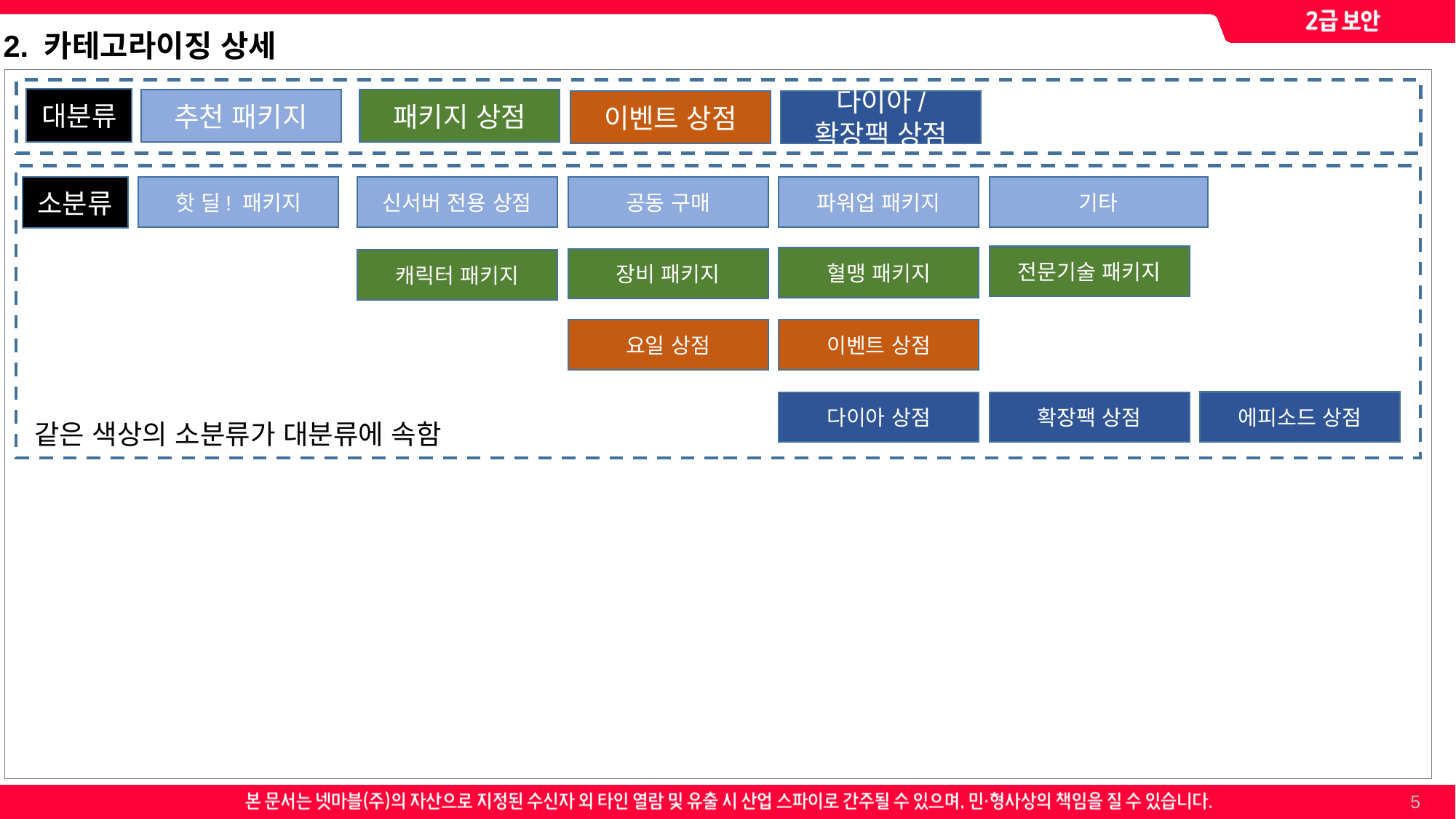

2. 카테고라이징 상세

대분류
추천 패키지
패키지 상점
이벤트 상점
다이아/
확장팩 상점

핫 딜! 패키지
신서버 전용 상점
공동 구매
파워업 패키지
기타
소분류
전문기술 패키지
혈맹 패키지
장비 패키지
캐릭터 패키지
요일 상점
이벤트 상점
에피소드 상점
확장팩 상점
다이아 상점
같은 색상의 소분류가 대분류에 속함
5